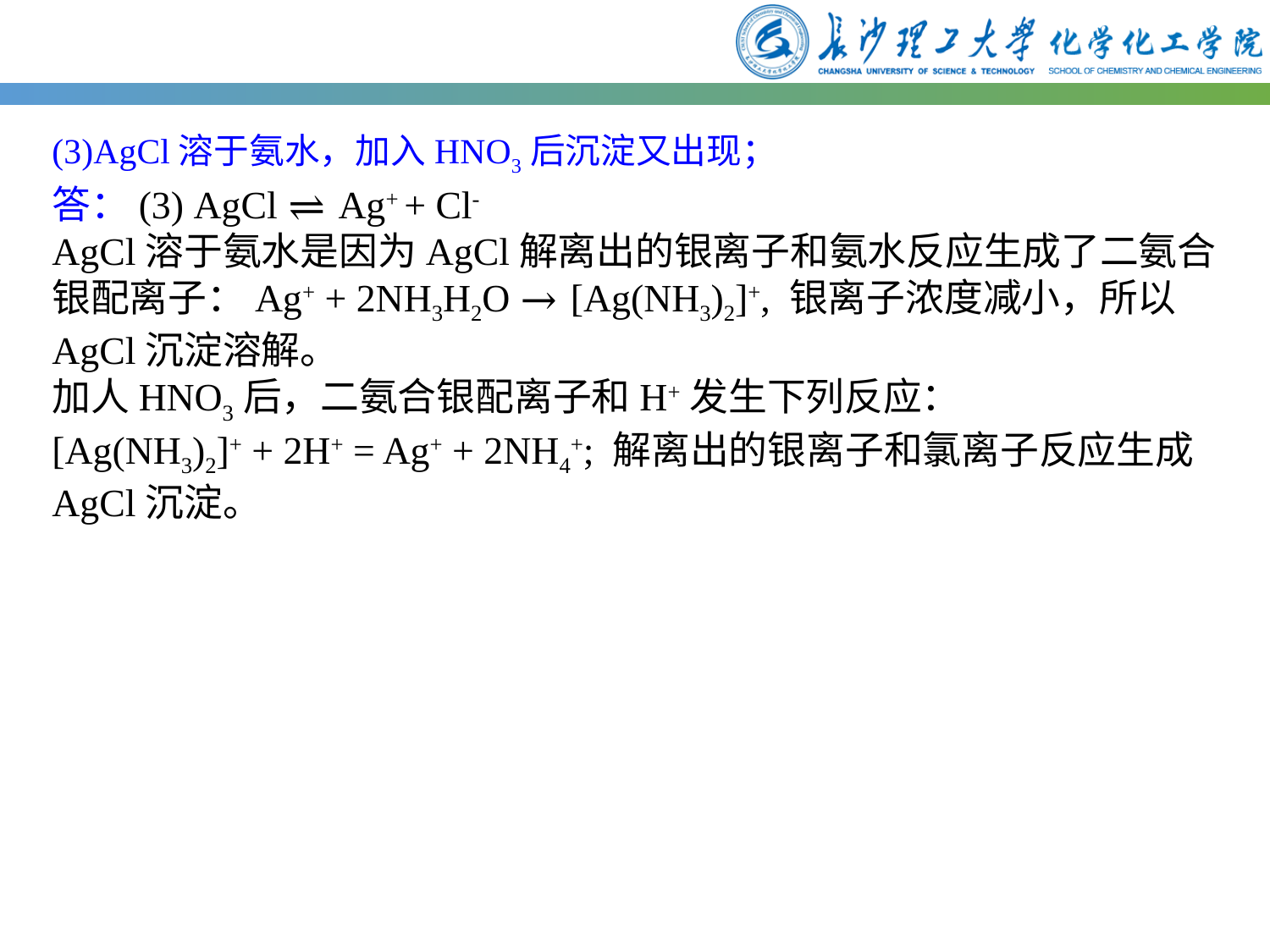

(3)AgCl溶于氨水，加入HNO3后沉淀又出现；
答：(3) AgCl ⇌ Ag+ + Cl-
AgCl溶于氨水是因为AgCl解离出的银离子和氨水反应生成了二氨合银配离子：Ag+ + 2NH3H2O → [Ag(NH3)2]+, 银离子浓度减小，所以AgCl沉淀溶解。
加人HNO3后，二氨合银配离子和H+发生下列反应：
[Ag(NH3)2]+ + 2H+ = Ag+ + 2NH4+; 解离出的银离子和氯离子反应生成AgCl沉淀。

21